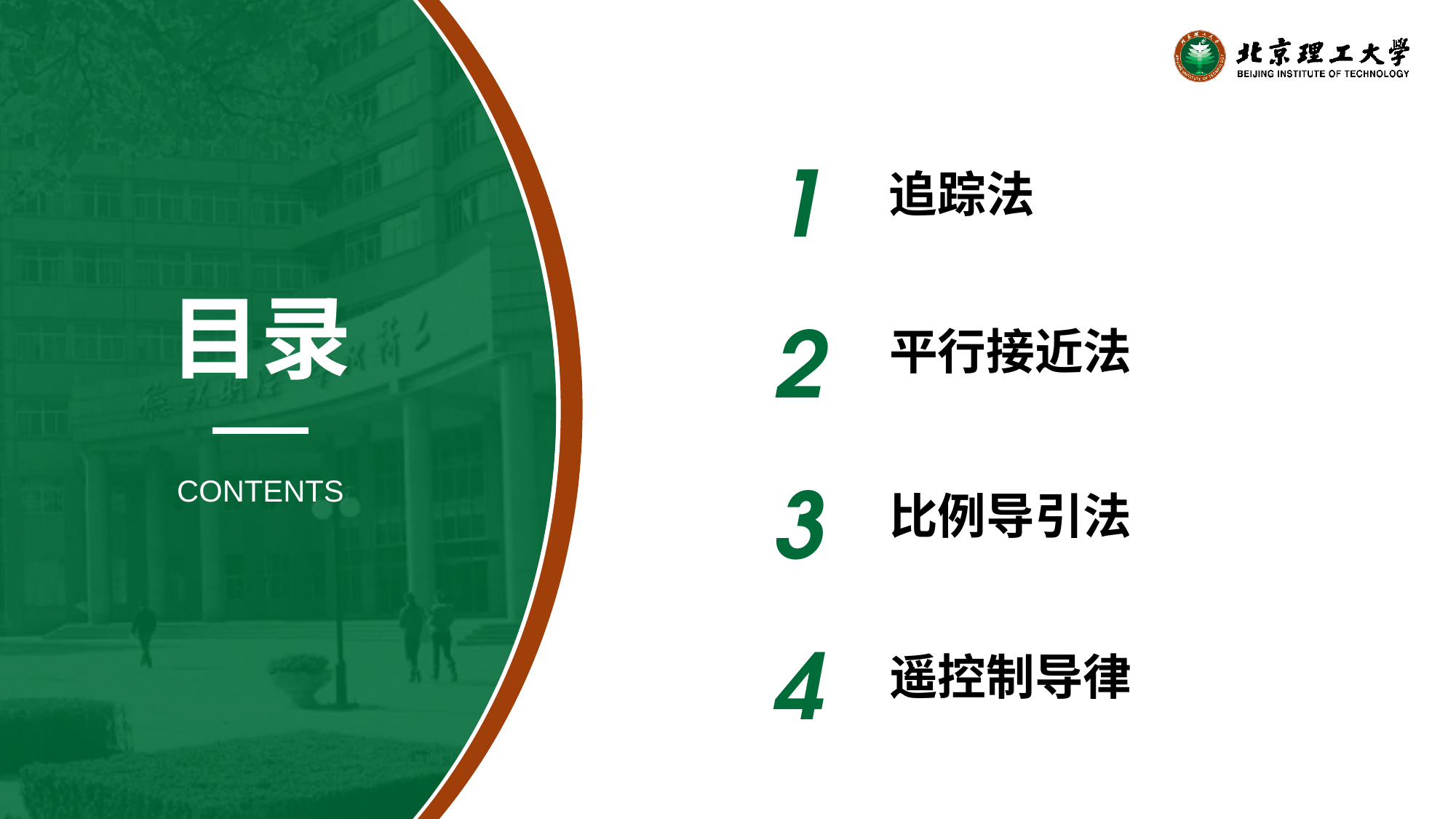

1
追踪法
2
平行接近法
目录
3
比例导引法
CONTENTS
4
遥控制导律